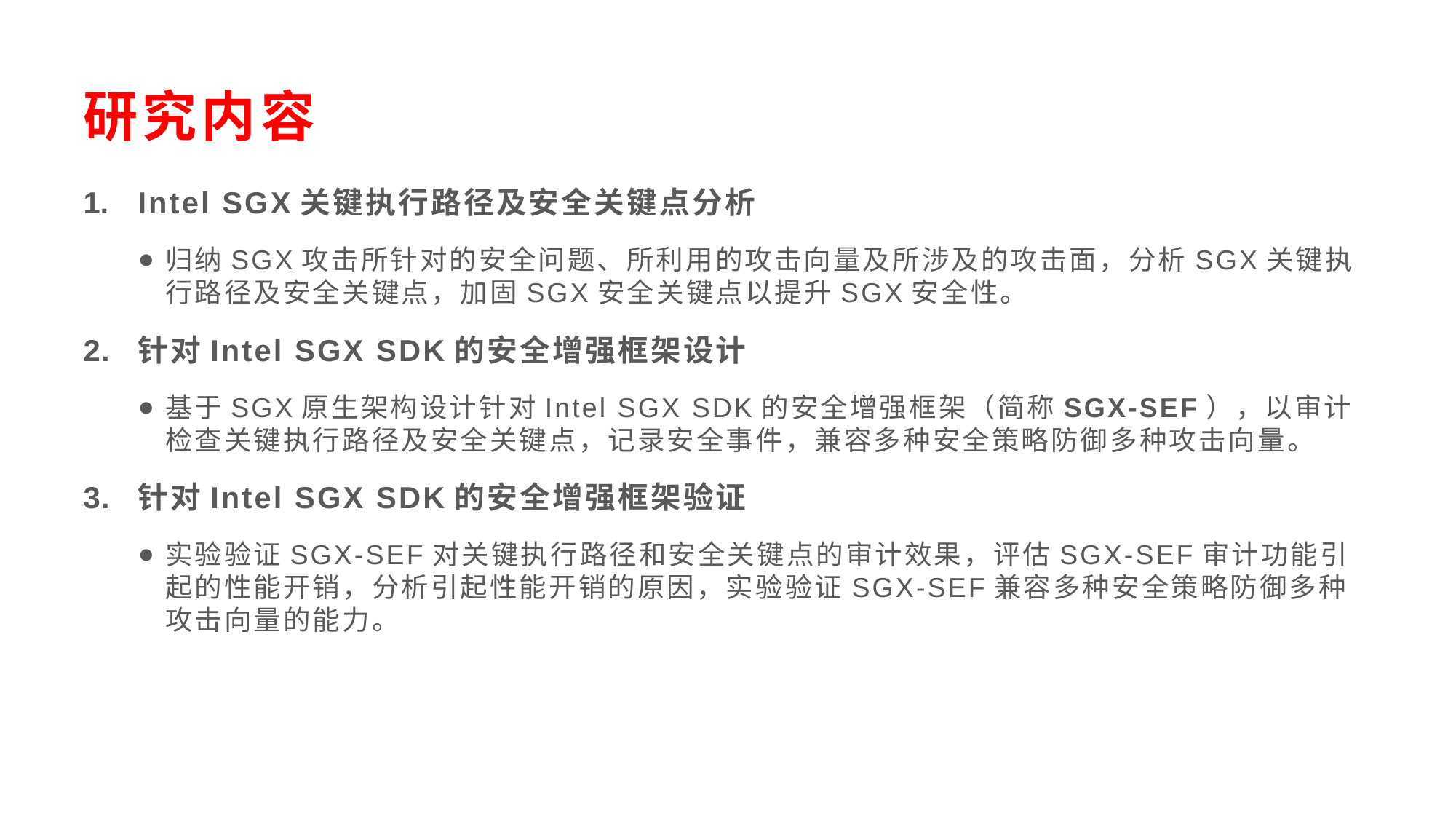

# 研究内容
Intel SGX关键执行路径及安全关键点分析
归纳SGX攻击所针对的安全问题、所利用的攻击向量及所涉及的攻击面，分析SGX关键执行路径及安全关键点，加固SGX安全关键点以提升SGX安全性。
针对Intel SGX SDK的安全增强框架设计
基于SGX原生架构设计针对Intel SGX SDK的安全增强框架（简称SGX-SEF），以审计检查关键执行路径及安全关键点，记录安全事件，兼容多种安全策略防御多种攻击向量。
针对Intel SGX SDK的安全增强框架验证
实验验证SGX-SEF对关键执行路径和安全关键点的审计效果，评估SGX-SEF审计功能引起的性能开销，分析引起性能开销的原因，实验验证SGX-SEF兼容多种安全策略防御多种攻击向量的能力。